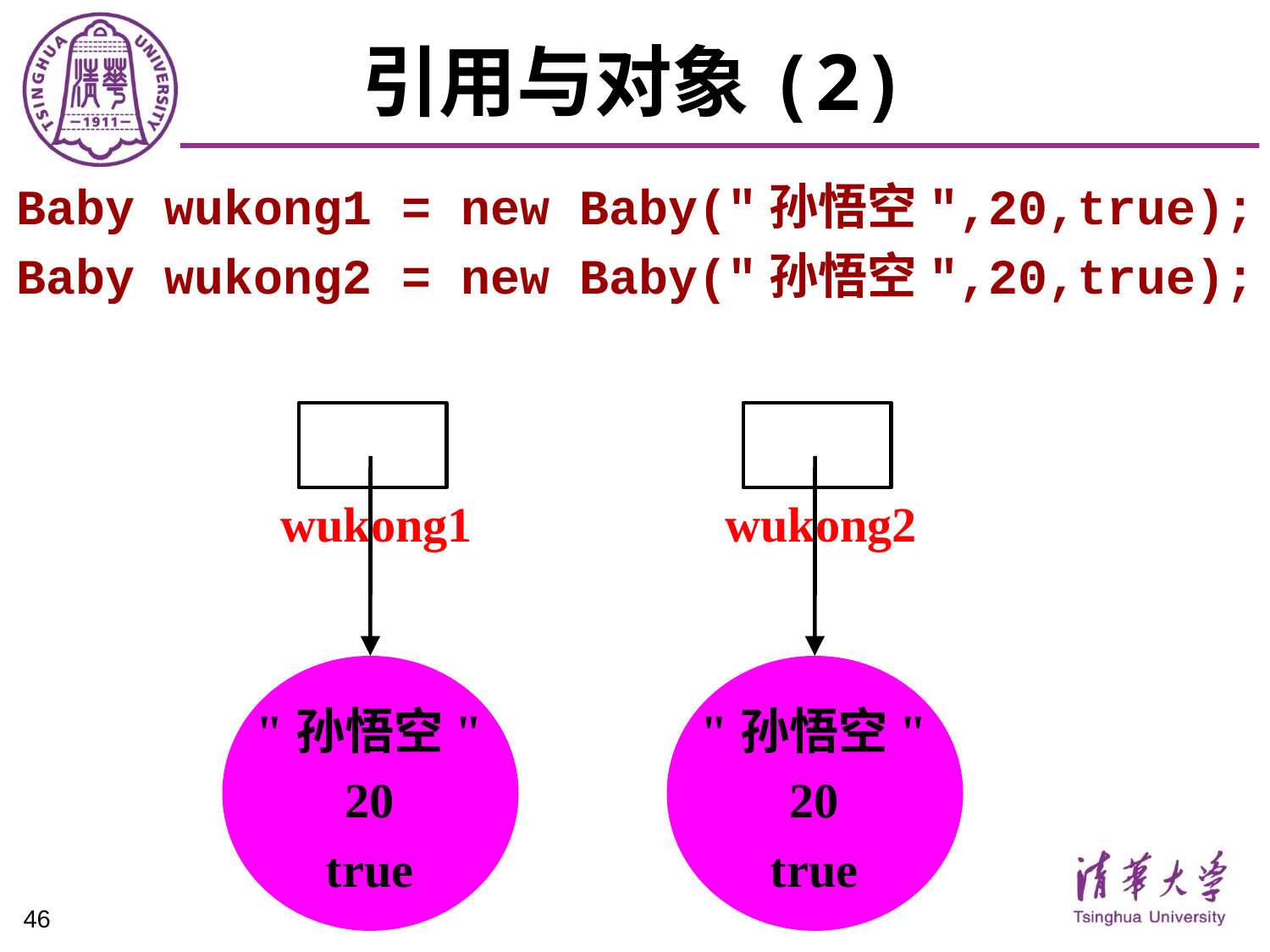

# 引用与对象(2)
Baby wukong1 = new Baby("孙悟空",20,true);
Baby wukong2 = new Baby("孙悟空",20,true);

wukong1

wukong2

"孙悟空"
20
true
"孙悟空"
20
true
46